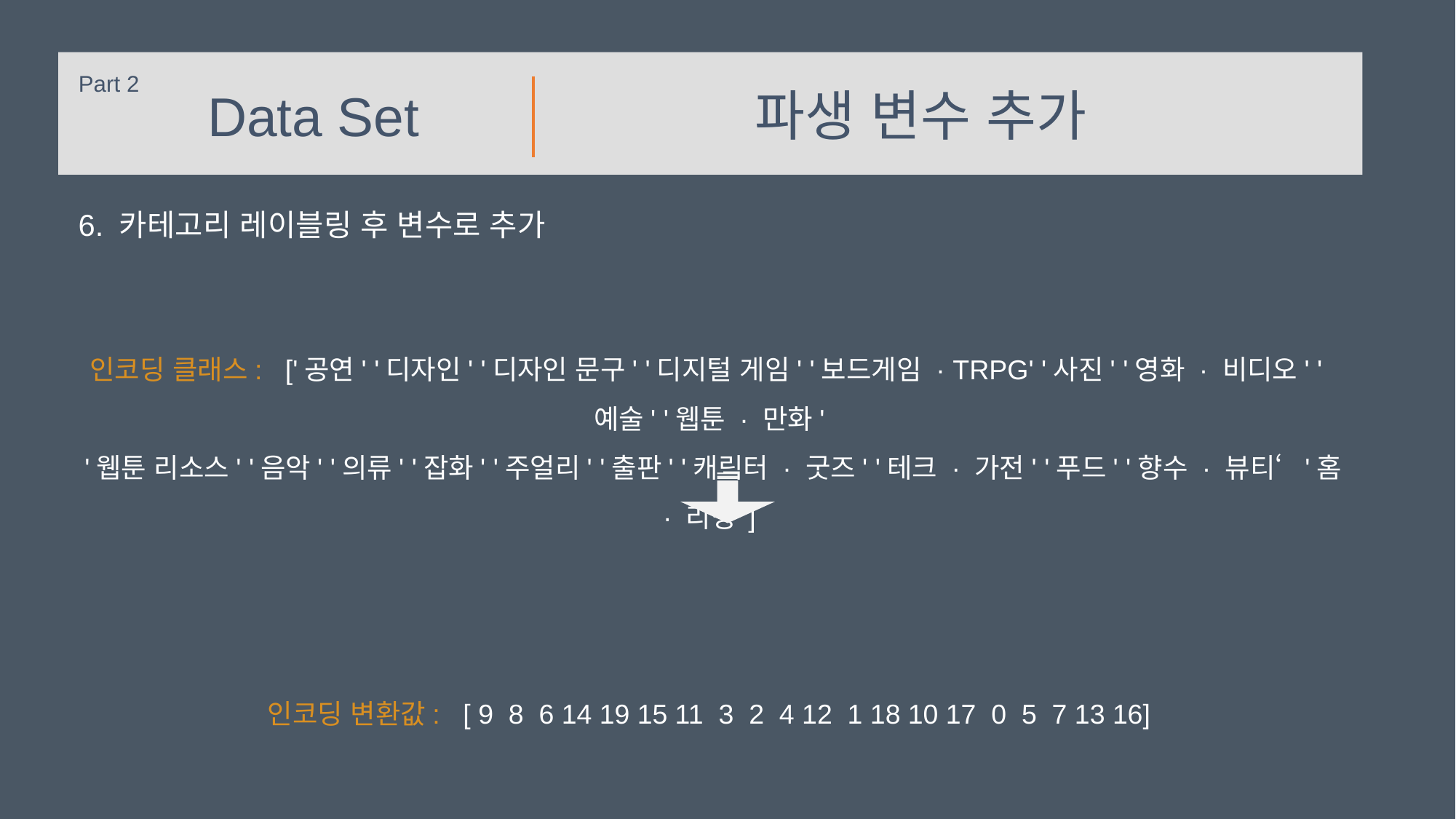

Part 2
파생 변수 추가
Data Set
6. 카테고리 레이블링 후 변수로 추가
인코딩 클래스:   ['공연' '디자인' '디자인 문구' '디지털 게임' '보드게임 · TRPG' '사진' '영화 · 비디오' '예술' '웹툰 · 만화'
 '웹툰 리소스' '음악' '의류' '잡화' '주얼리' '출판' '캐릭터 · 굿즈' '테크 · 가전' '푸드' '향수 · 뷰티‘  '홈 · 리빙']

인코딩 변환값:   [ 9  8  6 14 19 15 11  3  2  4 12  1 18 10 17  0  5  7 13 16]